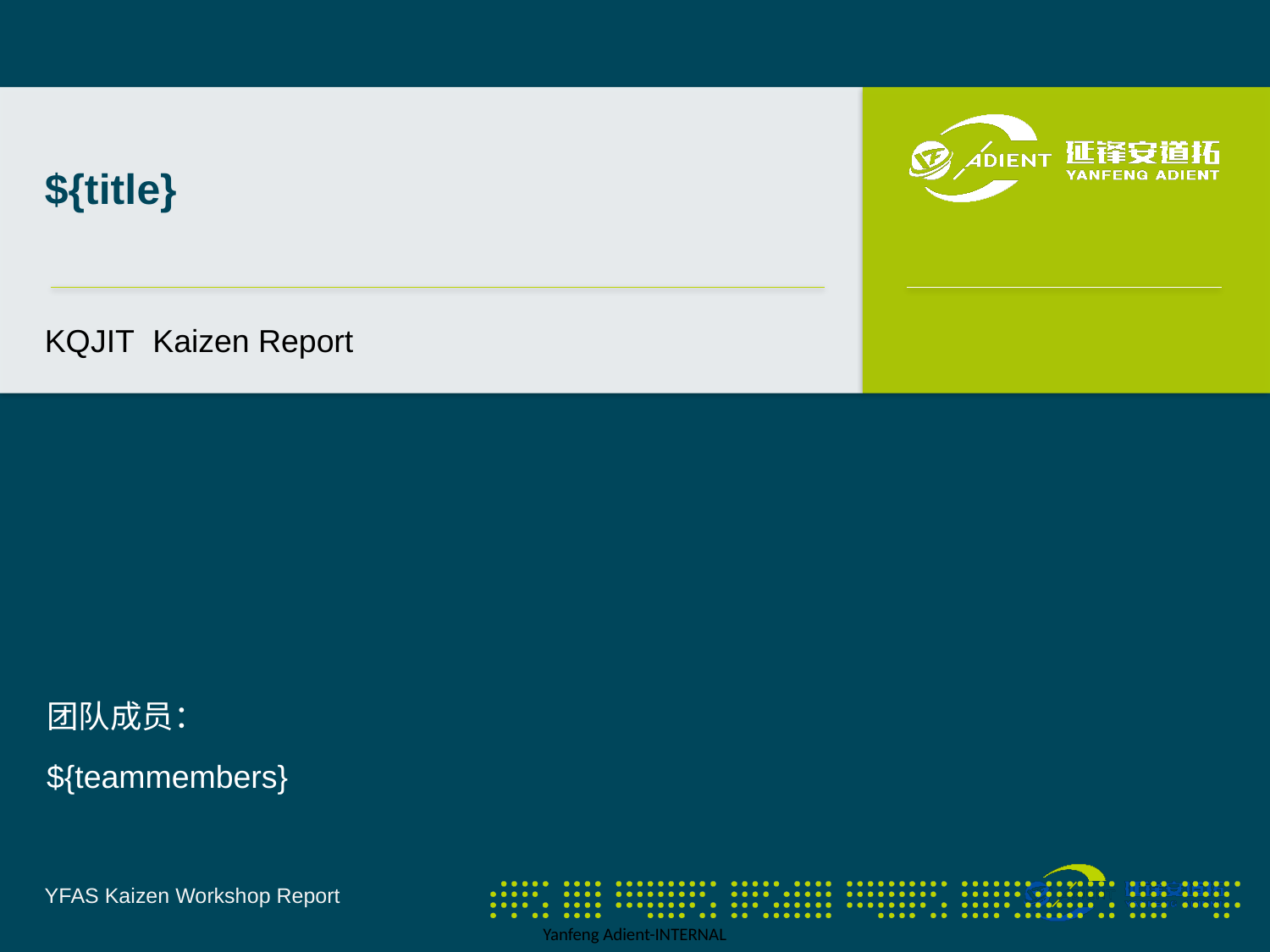

# ${title}
KQJIT  Kaizen Report
团队成员：

${teammembers}

YFAS Kaizen Workshop Report